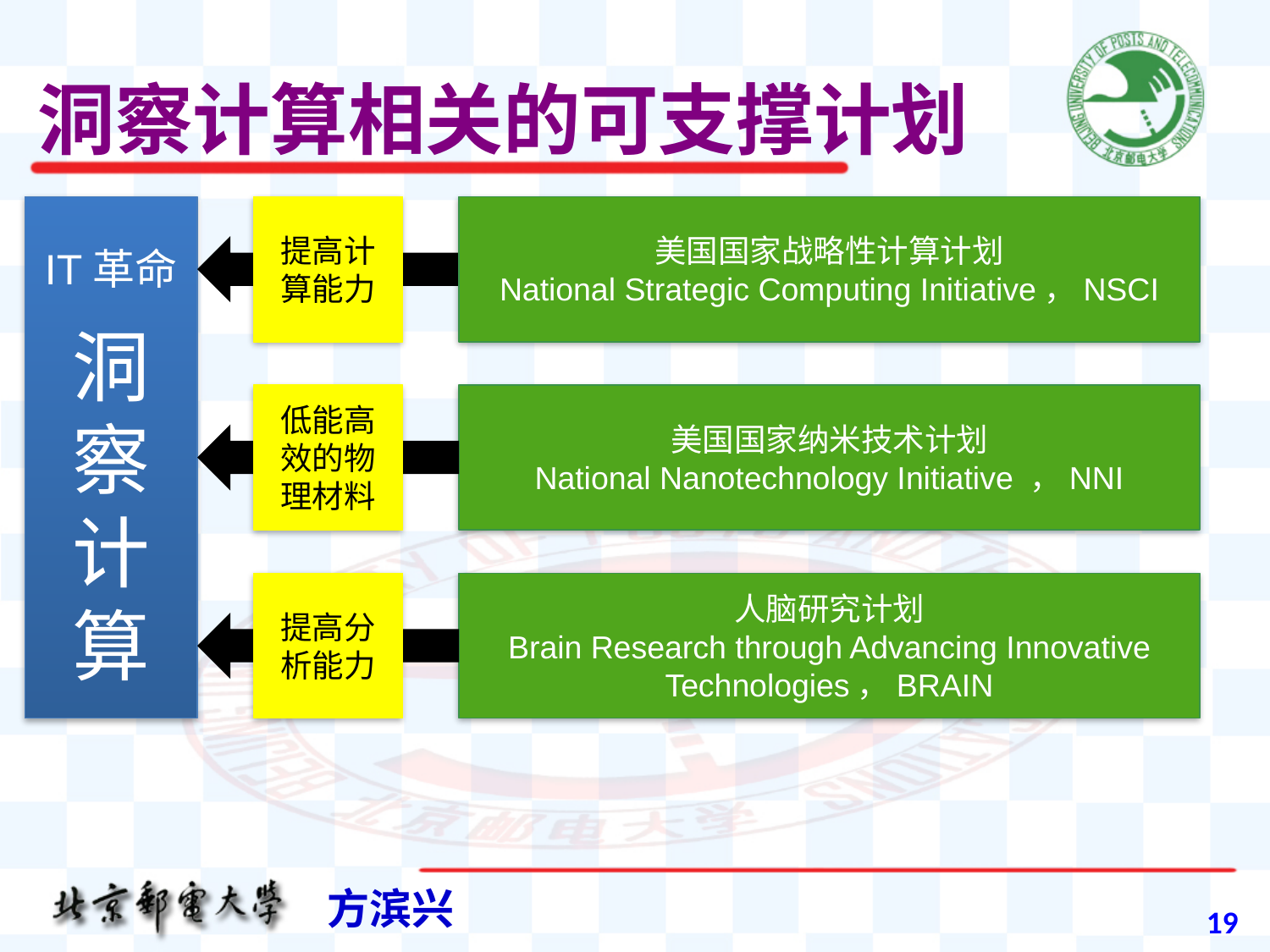

# 洞察计算相关的可支撑计划

洞察计算
提高计算能力
美国国家战略性计算计划
National Strategic Computing Initiative，NSCI

IT革命
低能高效的物理材料
美国国家纳米技术计划
National Nanotechnology Initiative ，NNI

提高分析能力
人脑研究计划
Brain Research through Advancing Innovative Technologies，BRAIN